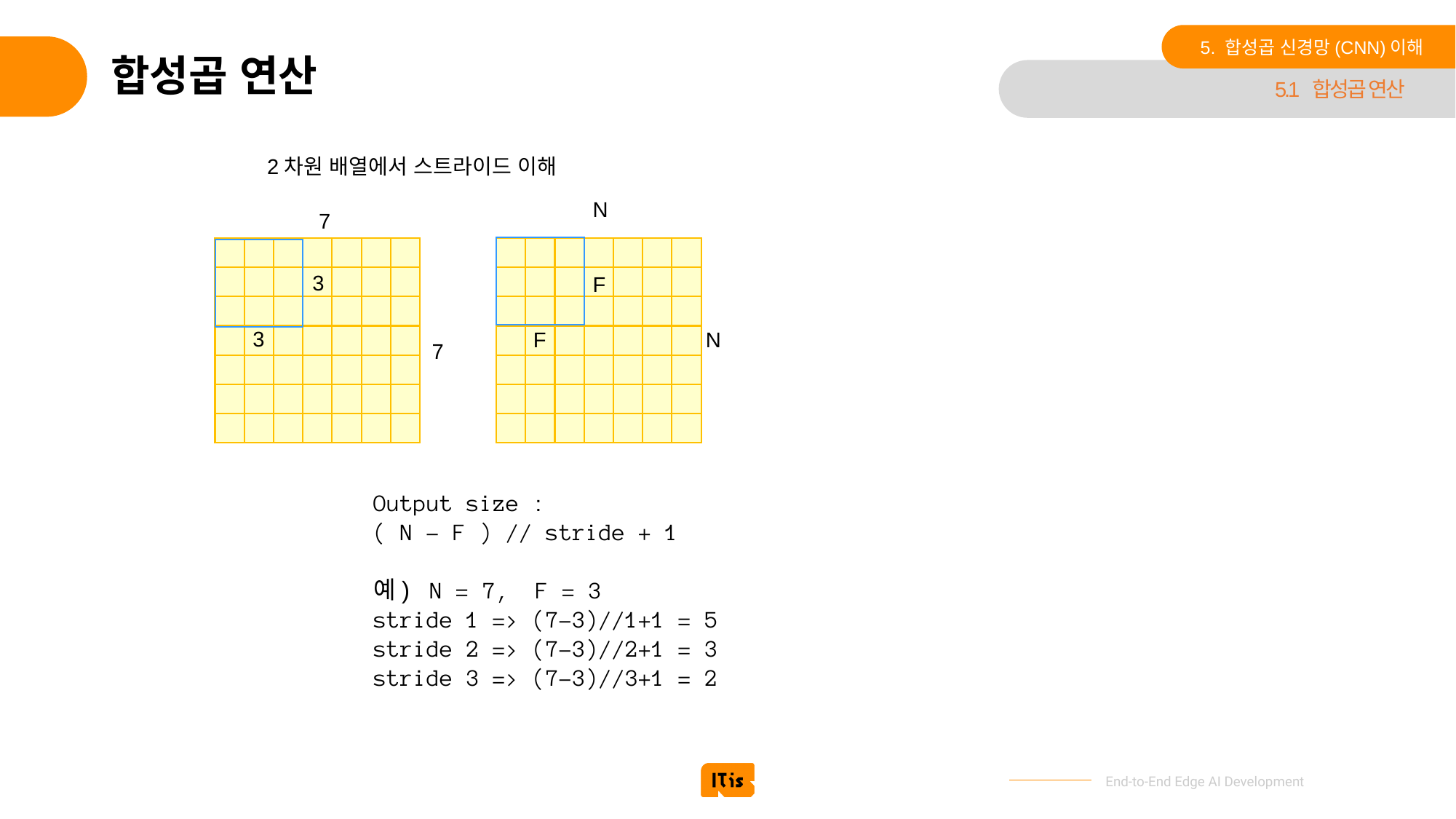

5. 합성곱 신경망(CNN)이해
# 합성곱 연산
5.1  합성곱 연산

2차원 배열에서 스트라이드 이해
N
7

3
F

3
F
N

7

Output size :
( N - F ) // stride + 1

예)   N = 7,  F = 3
stride 1 => (7-3)//1+1 = 5
stride 2 => (7-3)//2+1 = 3
stride 3 => (7-3)//3+1 = 2